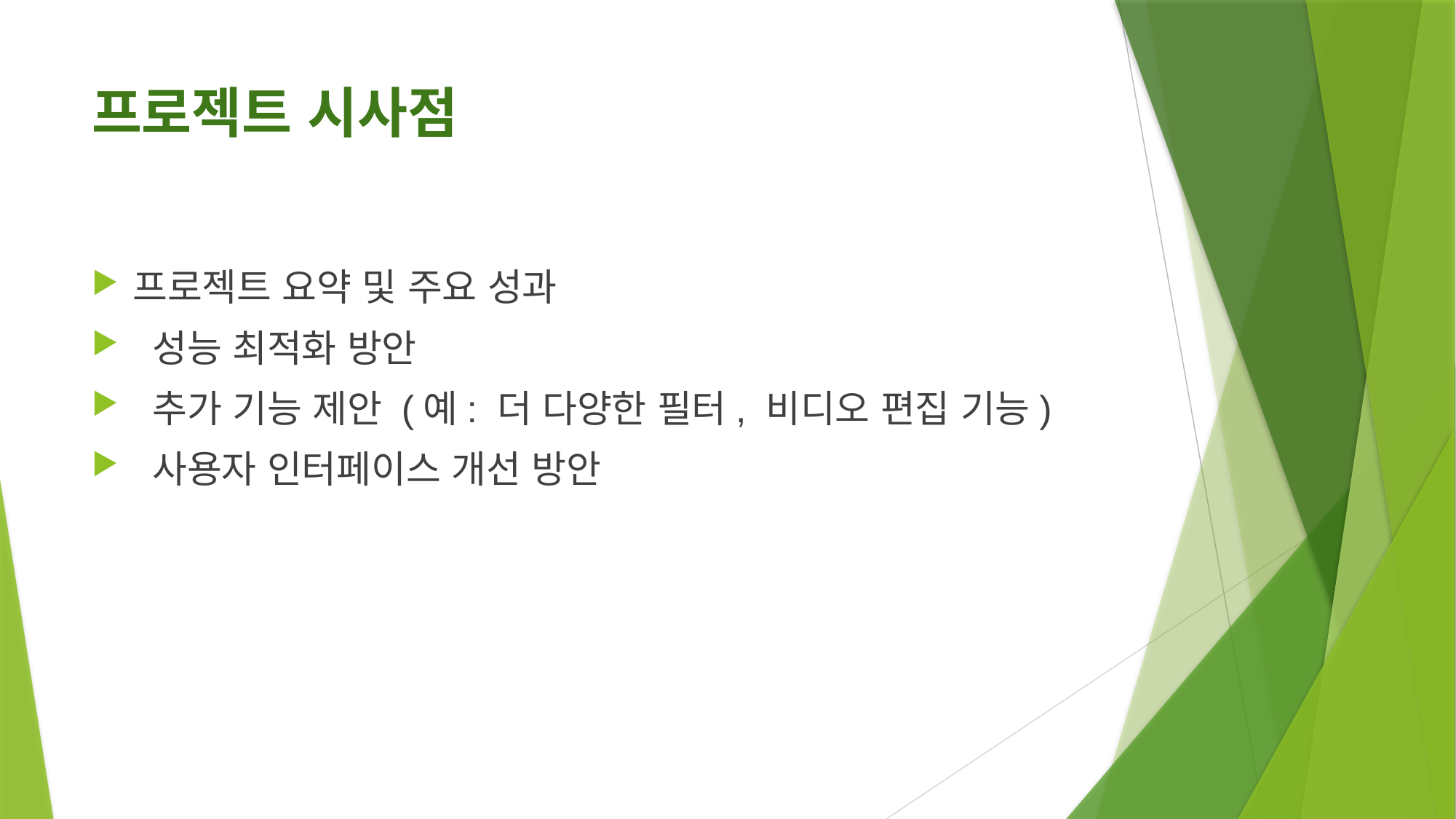

# 프로젝트 시사점
프로젝트 요약 및 주요 성과
 성능 최적화 방안
 추가 기능 제안 (예: 더 다양한 필터, 비디오 편집 기능)
 사용자 인터페이스 개선 방안